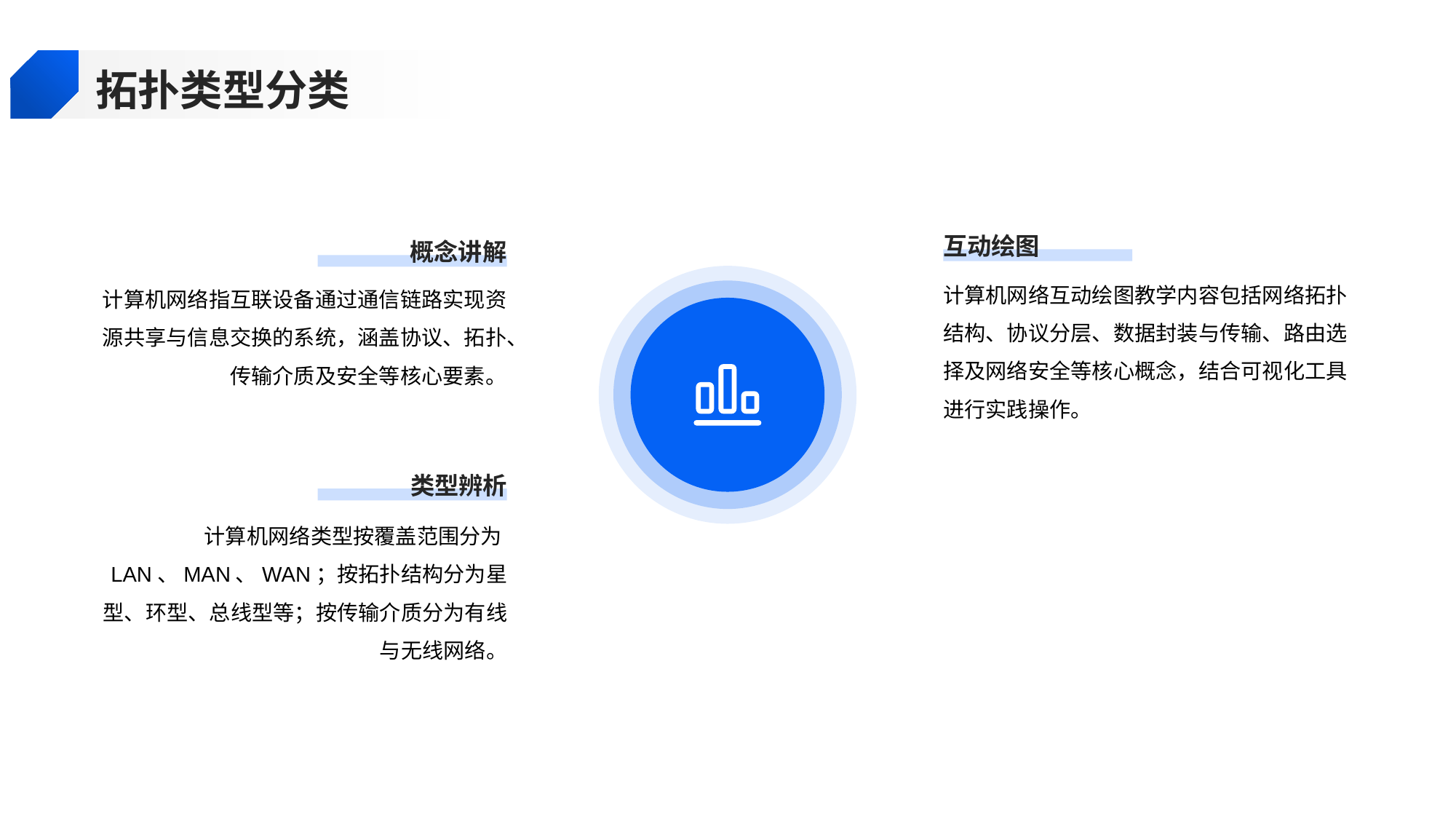

拓扑类型分类
互动绘图
概念讲解

计算机网络互动绘图教学内容包括网络拓扑结构、协议分层、数据封装与传输、路由选择及网络安全等核心概念，结合可视化工具进行实践操作。
计算机网络指互联设备通过通信链路实现资源共享与信息交换的系统，涵盖协议、拓扑、传输介质及安全等核心要素。

类型辨析

计算机网络类型按覆盖范围分为LAN、MAN、WAN；按拓扑结构分为星型、环型、总线型等；按传输介质分为有线与无线网络。